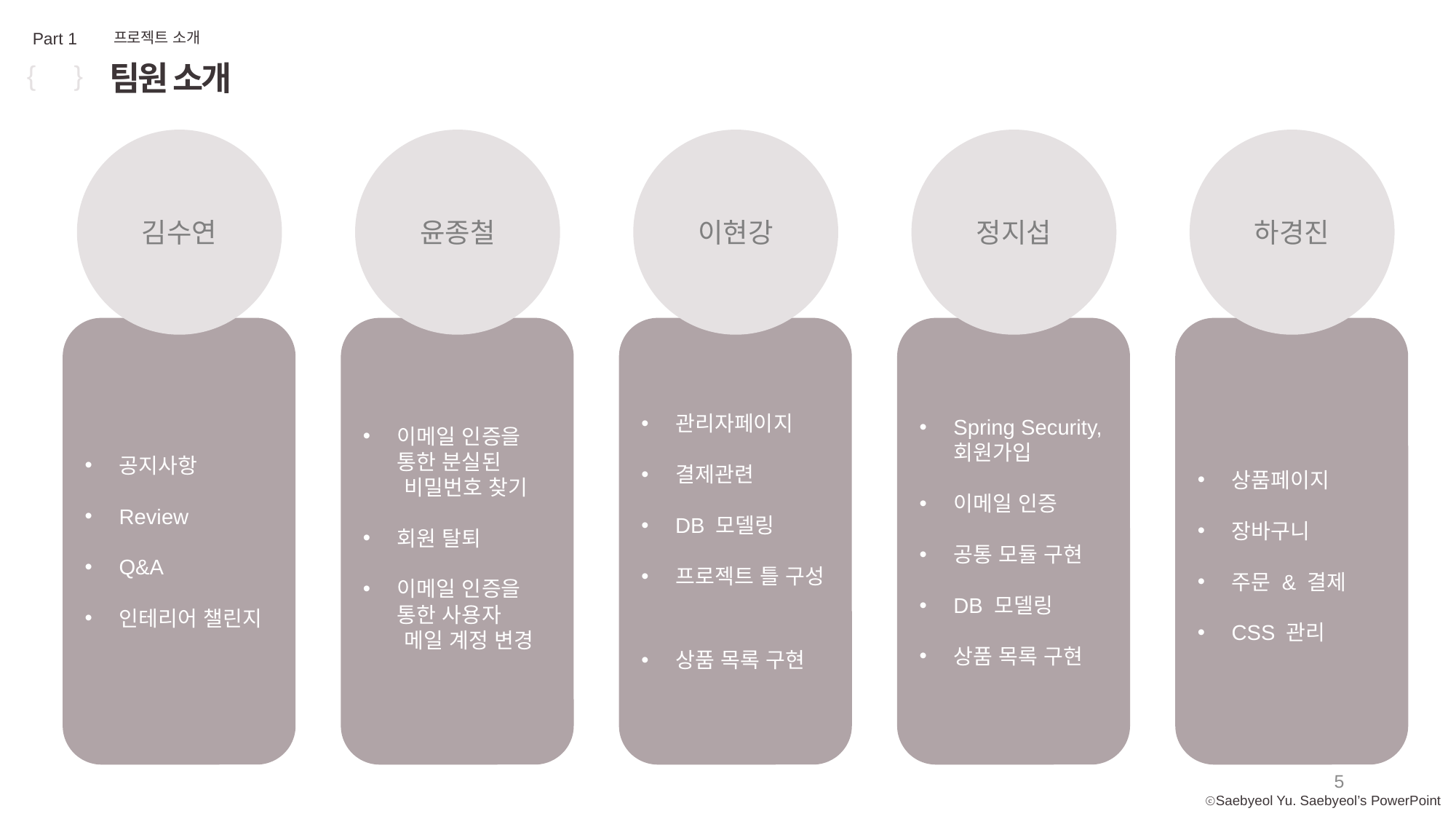

Part 1
프로젝트 소개
팀원 소개
{     }
김수연
윤종철
이현강
정지섭
하경진
공지사항

Review

Q&A

인테리어 챌린지

이메일 인증을 통한 분실된
      비밀번호 찾기

회원 탈퇴

이메일 인증을 통한 사용자
      메일 계정 변경

관리자페이지

결제관련

DB 모델링

프로젝트 틀 구성

상품 목록 구현
Spring Security, 회원가입

이메일 인증

공통 모듈 구현

DB 모델링

상품 목록 구현

상품페이지

장바구니

주문 & 결제

CSS 관리
5